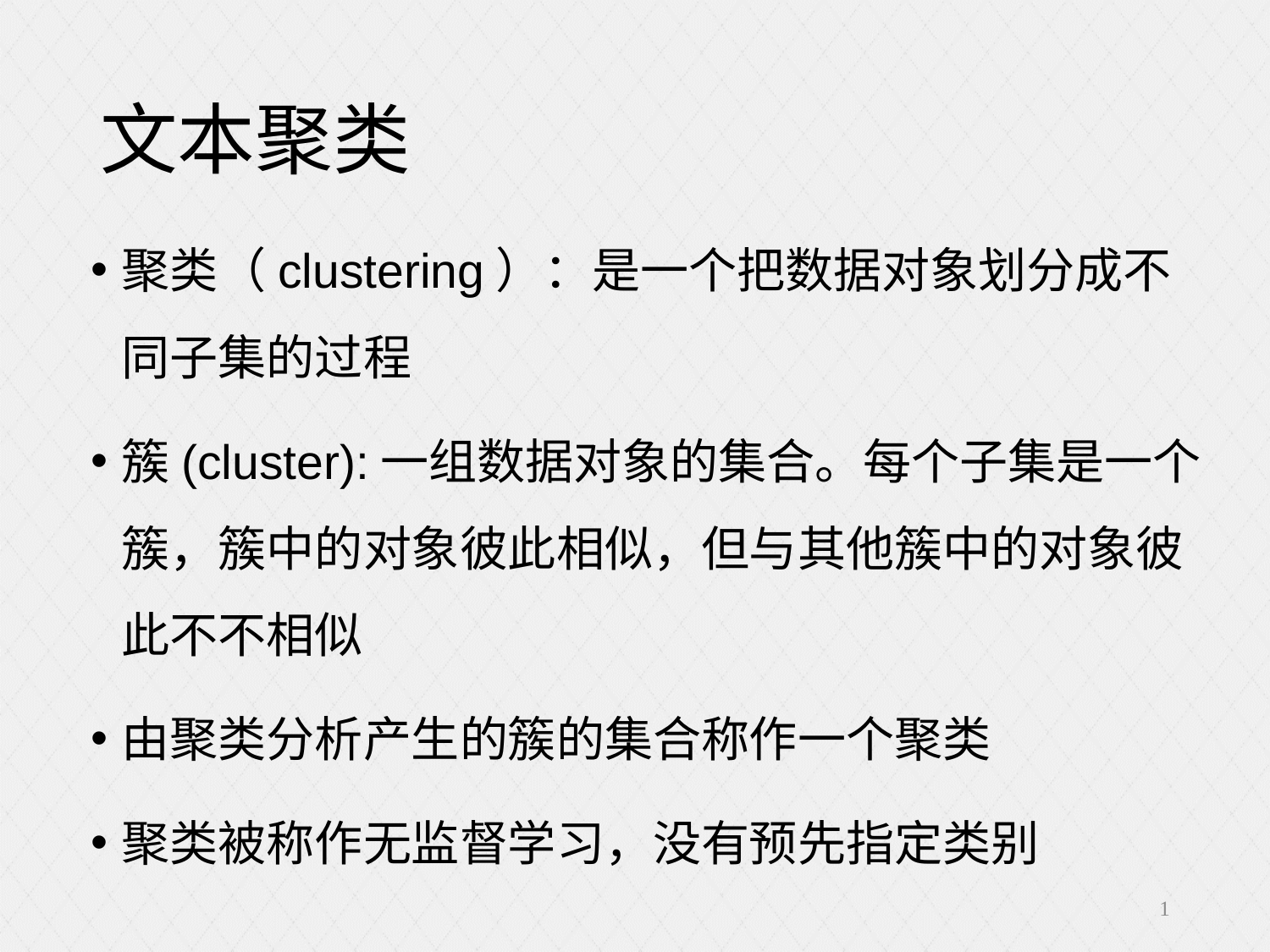

# 文本聚类
聚类（clustering）：是一个把数据对象划分成不同子集的过程
簇(cluster):一组数据对象的集合。每个子集是一个簇，簇中的对象彼此相似，但与其他簇中的对象彼此不不相似
由聚类分析产生的簇的集合称作一个聚类
聚类被称作无监督学习，没有预先指定类别
1